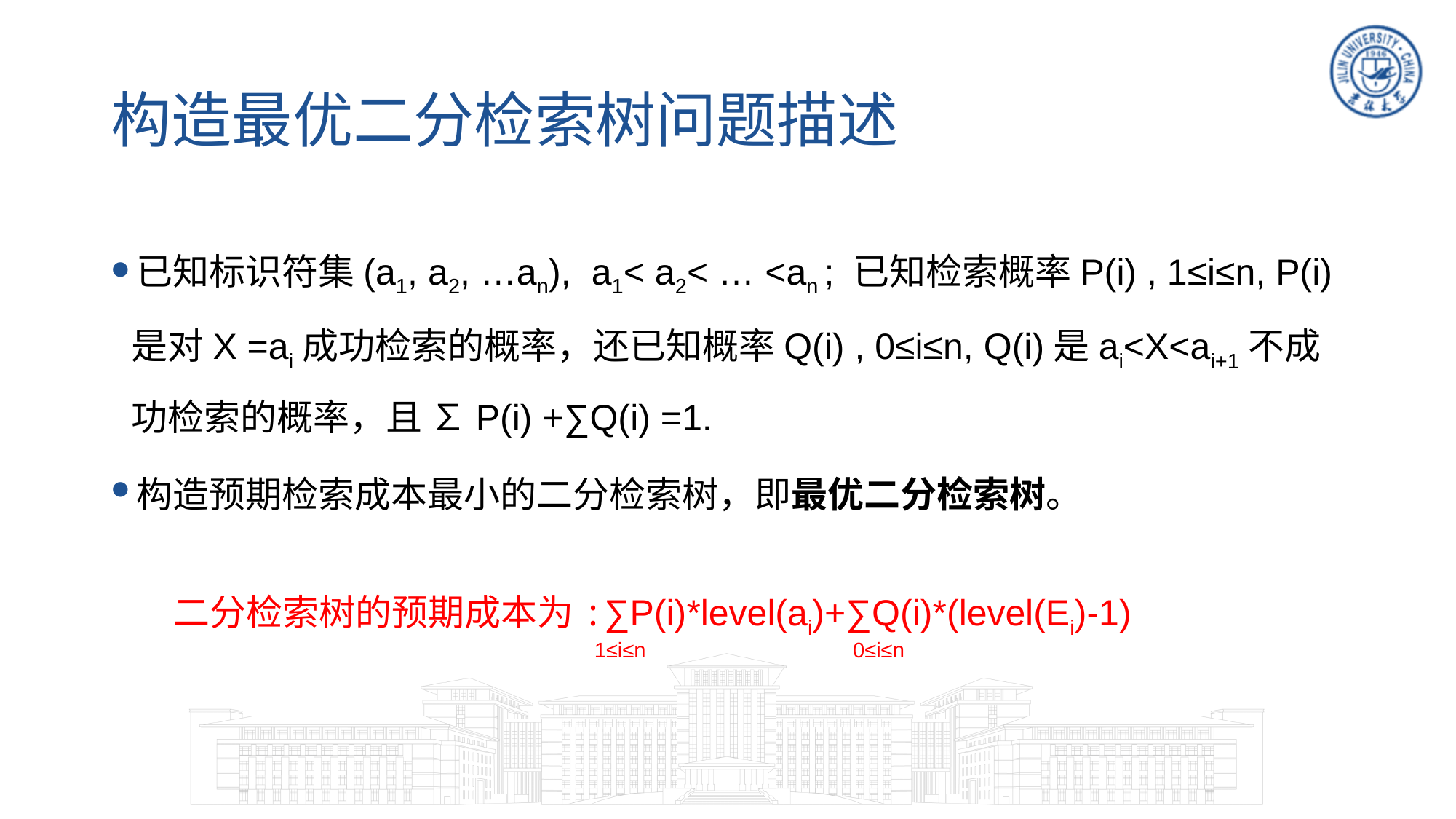

# 构造最优二分检索树问题描述
已知标识符集(a1, a2, …an),  a1< a2< … <an ; 已知检索概率P(i) , 1≤i≤n, P(i)是对X =ai成功检索的概率，还已知概率Q(i) , 0≤i≤n, Q(i)是ai<X<ai+1不成功检索的概率，且 ∑P(i) +∑Q(i) =1.
构造预期检索成本最小的二分检索树，即最优二分检索树。

二分检索树的预期成本为:∑P(i)*level(ai)+∑Q(i)*(level(Ei)-1)
1≤i≤n
0≤i≤n
74